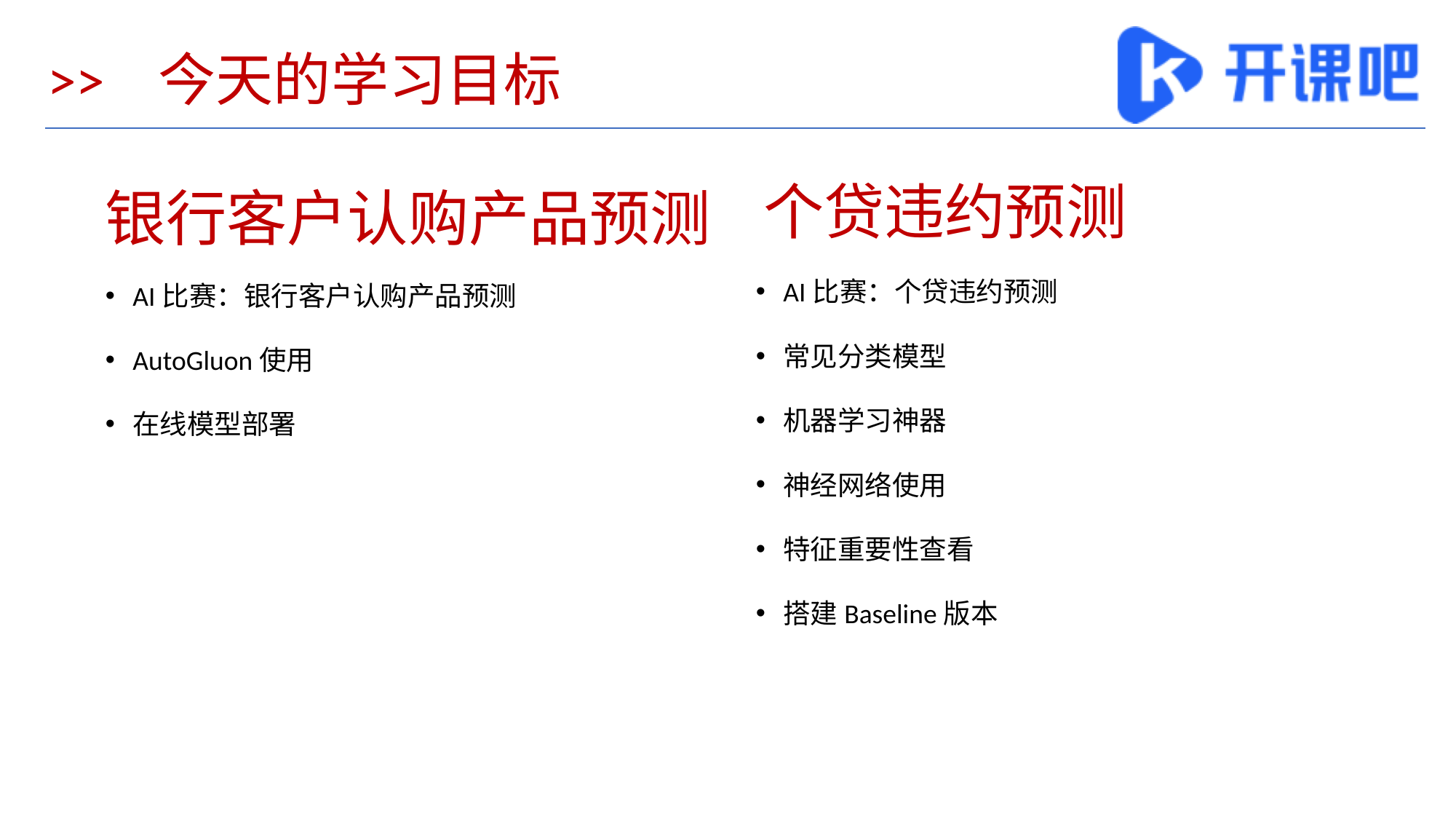

# >>   今天的学习目标
个贷违约预测
银行客户认购产品预测
AI比赛：个贷违约预测
常见分类模型
机器学习神器
神经网络使用
特征重要性查看
搭建Baseline版本
AI比赛：银行客户认购产品预测
AutoGluon使用
在线模型部署